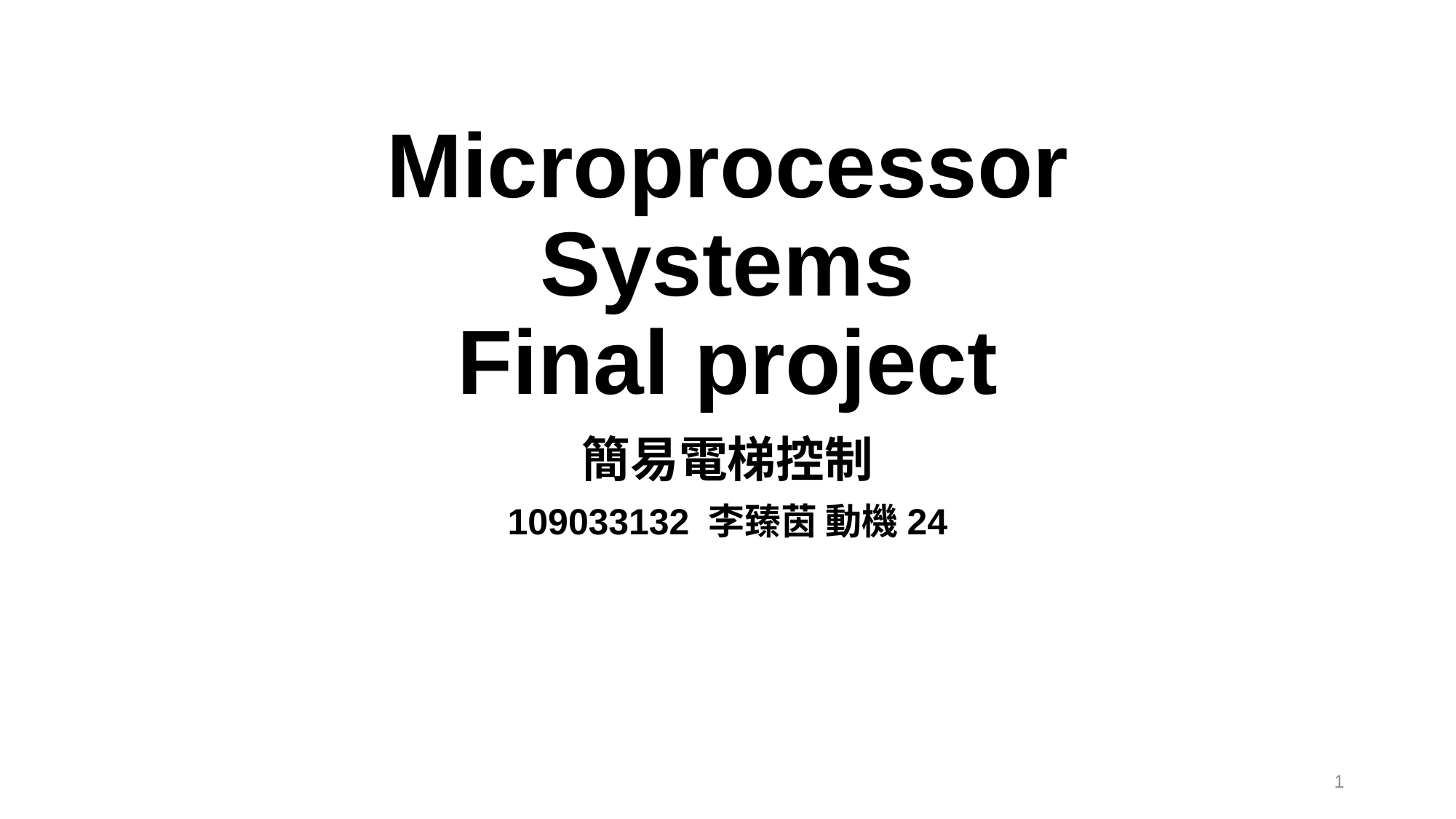

# Microprocessor Systems Final project
簡易電梯控制
109033132 李臻茵 動機24
1